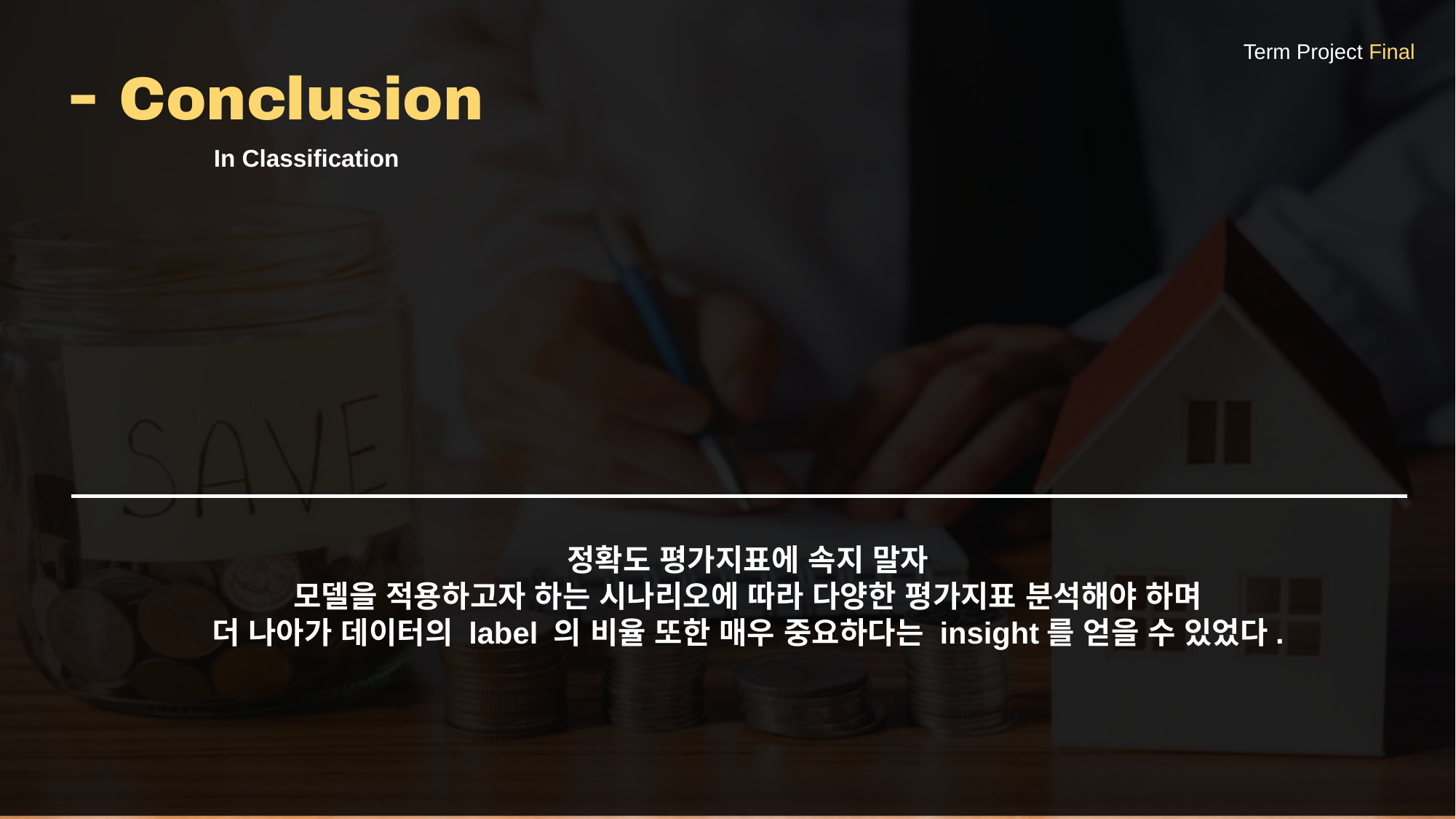

Term Project Final
# Conclusion

In Classification
정확도 평가지표에 속지 말자
모델을 적용하고자 하는 시나리오에 따라 다양한 평가지표 분석해야 하며
더 나아가 데이터의 label 의 비율 또한 매우 중요하다는 insight를 얻을 수 있었다.